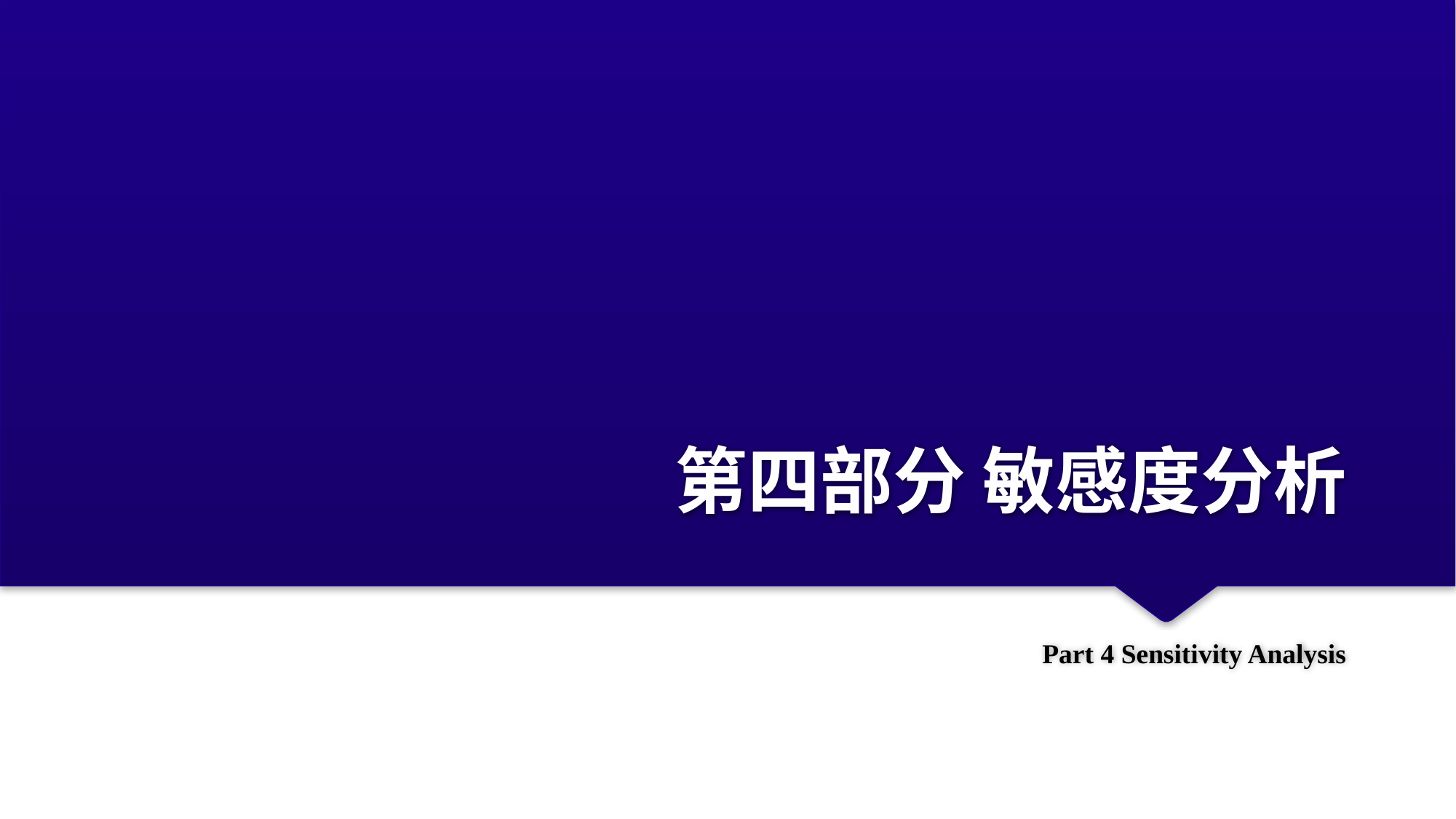

# 第四部分 敏感度分析
Part 4 Sensitivity Analysis